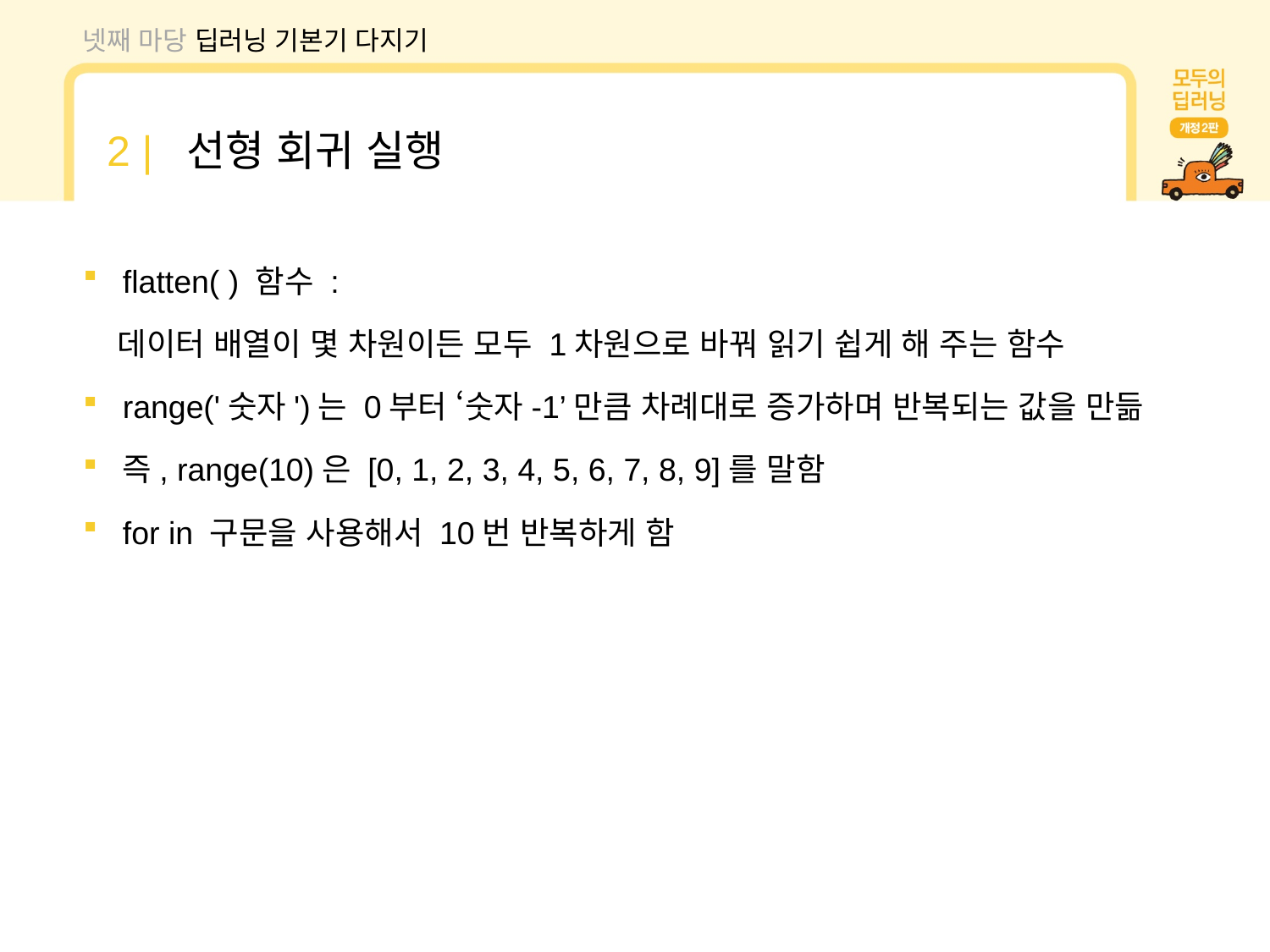

넷째 마당 딥러닝 기본기 다지기
2 |  선형 회귀 실행
flatten( ) 함수 :
   데이터 배열이 몇 차원이든 모두 1차원으로 바꿔 읽기 쉽게 해 주는 함수
range('숫자')는 0부터 ‘숫자-1’만큼 차례대로 증가하며 반복되는 값을 만듦
즉, range(10)은 [0, 1, 2, 3, 4, 5, 6, 7, 8, 9]를 말함
for in 구문을 사용해서 10번 반복하게 함